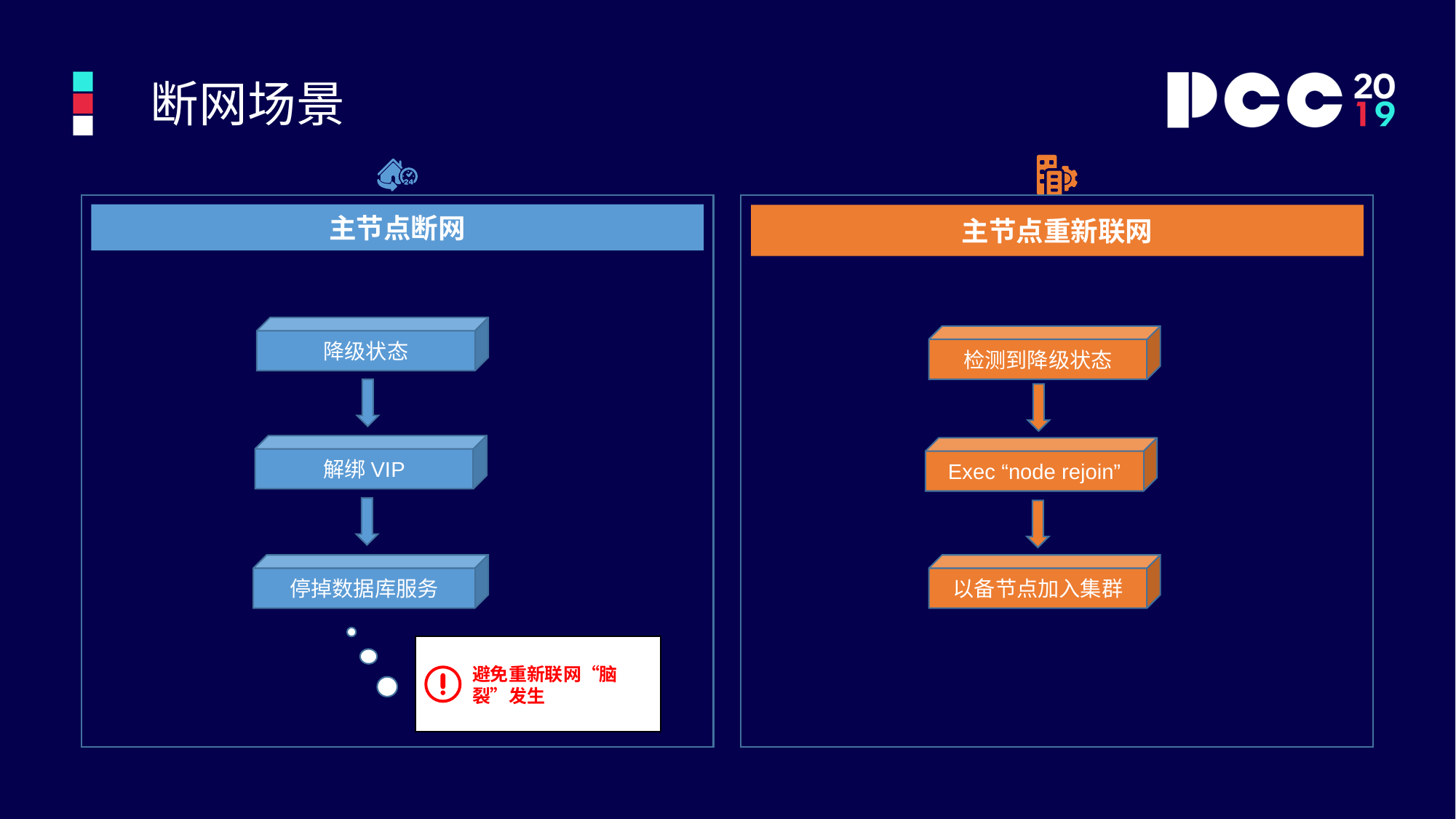

断网场景

主节点断网
主节点重新联网

降级状态
检测到降级状态

解绑VIP
Exec “node rejoin”

停掉数据库服务
以备节点加入集群

避免重新联网“脑裂”发生